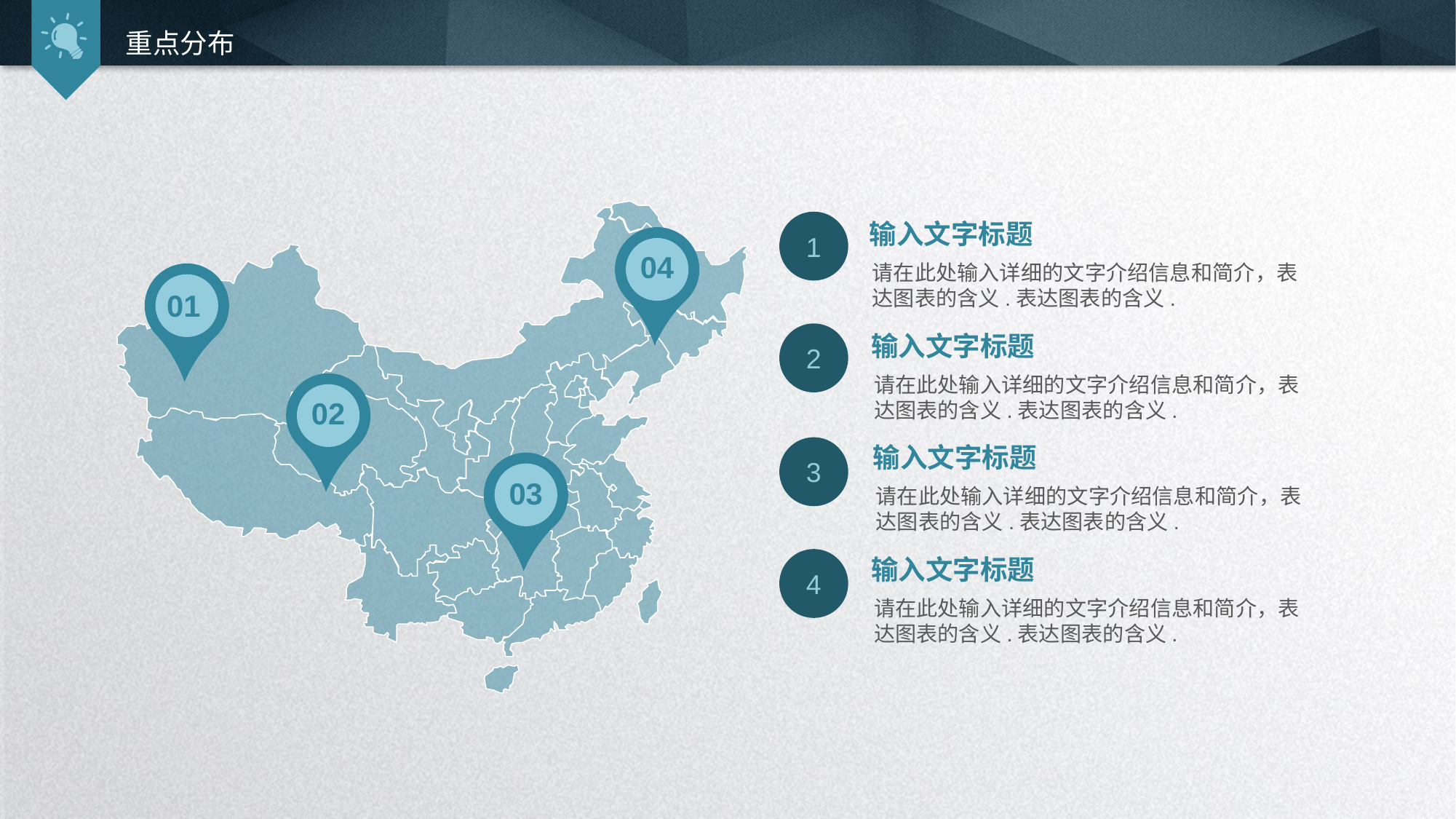

重点分布

1
输入文字标题

04
请在此处输入详细的文字介绍信息和简介，表达图表的含义.表达图表的含义.

01
2
输入文字标题
请在此处输入详细的文字介绍信息和简介，表达图表的含义.表达图表的含义.

02
输入文字标题
3

03
请在此处输入详细的文字介绍信息和简介，表达图表的含义.表达图表的含义.

输入文字标题
4
请在此处输入详细的文字介绍信息和简介，表达图表的含义.表达图表的含义.

延时符